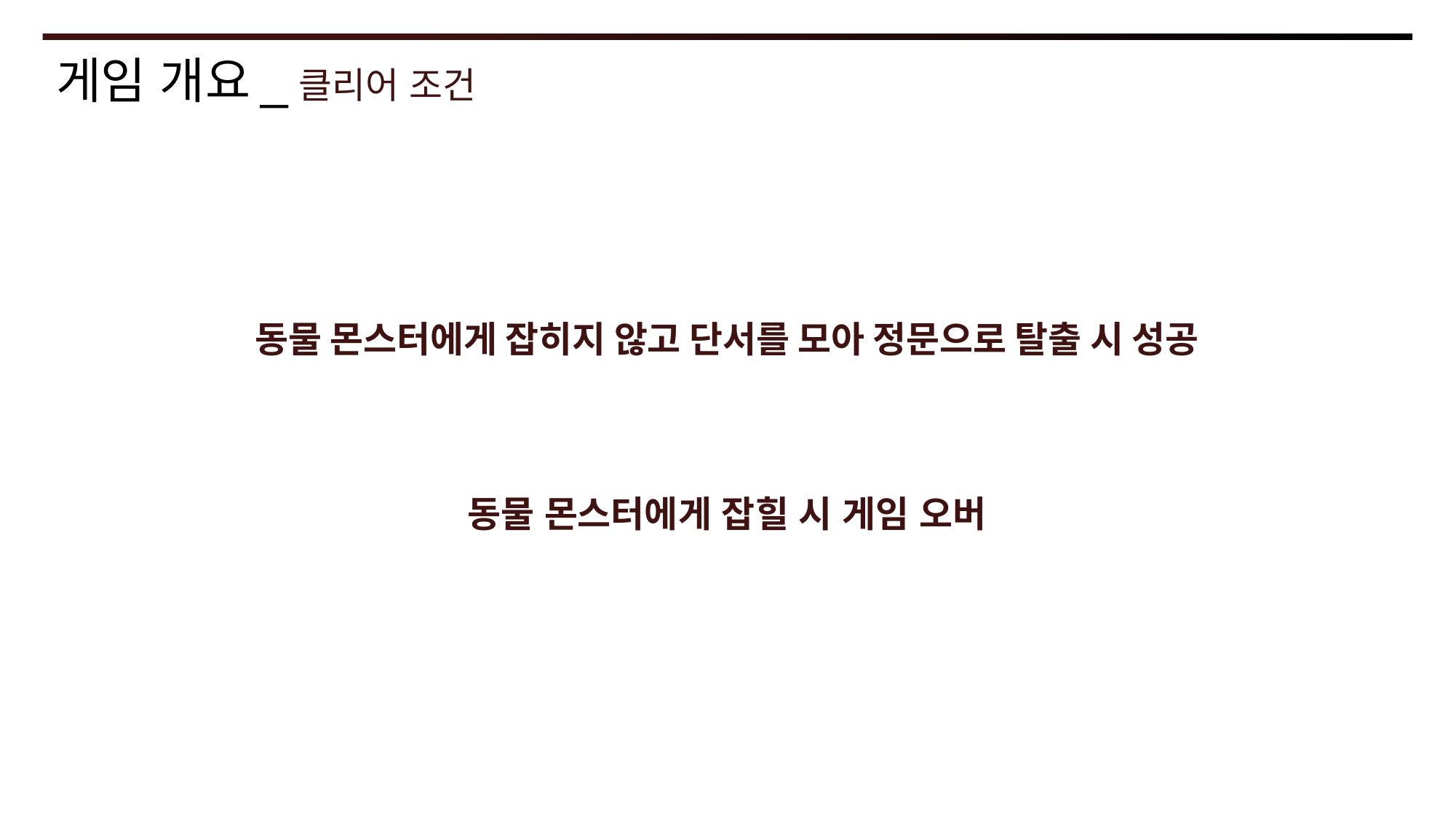

# 게임 개요_클리어 조건
동물 몬스터에게 잡히지 않고 단서를 모아 정문으로 탈출 시 성공

동물 몬스터에게 잡힐 시 게임 오버